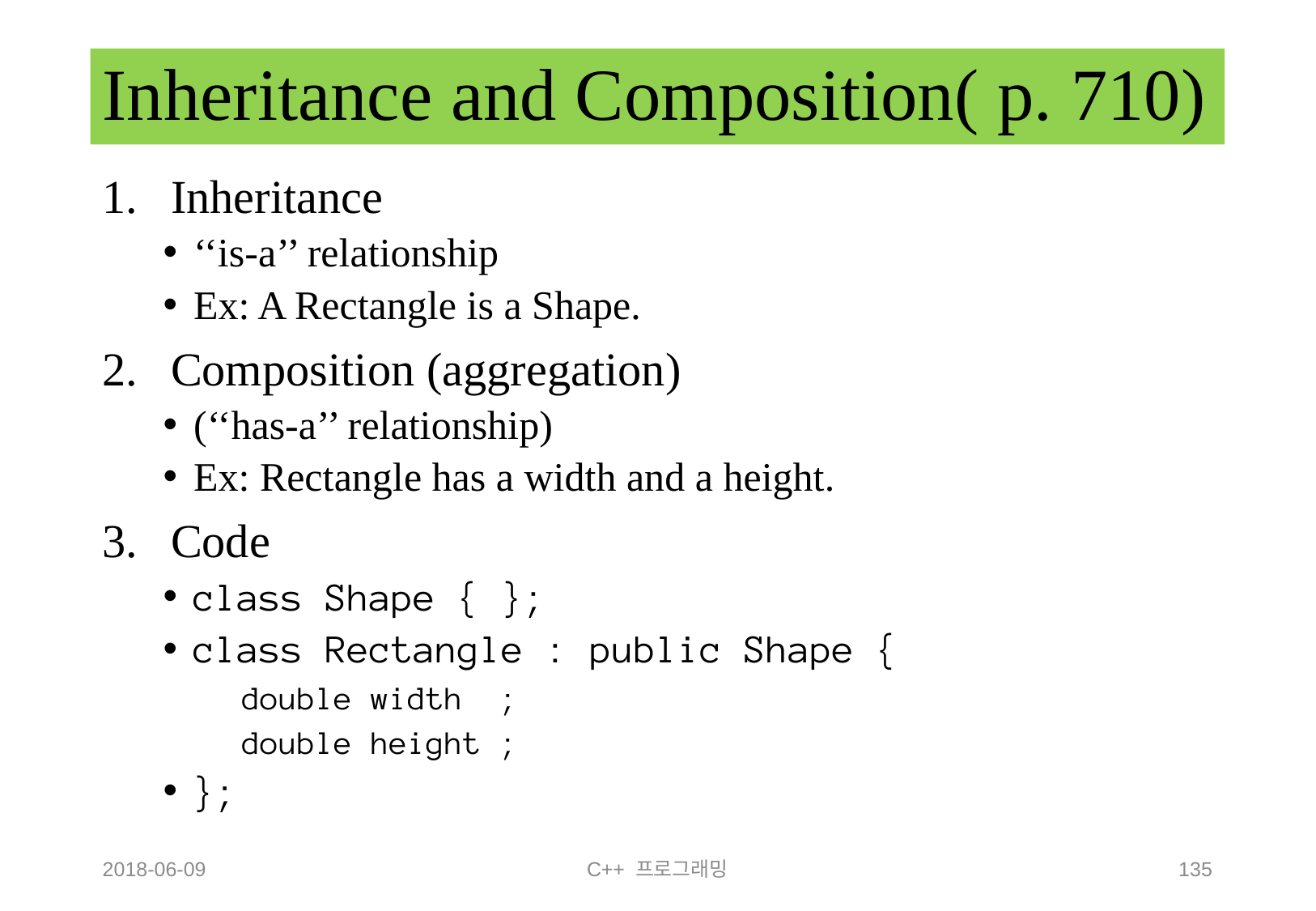

# Inheritance and Composition( p. 710)
Inheritance
‘‘is-a’’ relationship
Ex: A Rectangle is a Shape.
Composition (aggregation)
(‘‘has-a’’ relationship)
Ex: Rectangle has a width and a height.
Code
class Shape { };
class Rectangle : public Shape {
 double width  ;
 double height ;
};
2018-06-09
C++ 프로그래밍
135